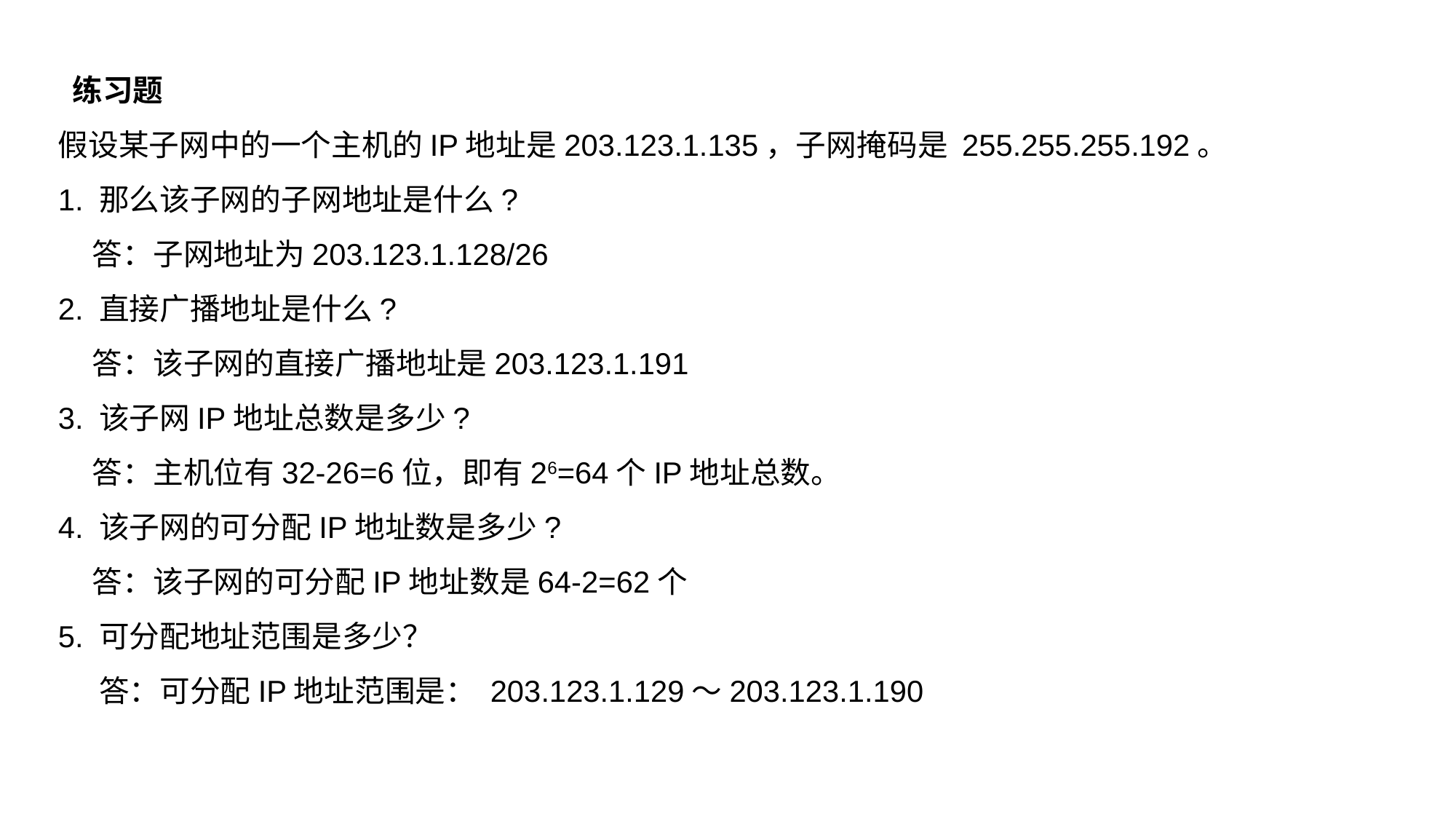

练习题
假设某子网中的一个主机的IP地址是203.123.1.135，子网掩码是 255.255.255.192。
1. 那么该子网的子网地址是什么?
    答：子网地址为203.123.1.128/26
2. 直接广播地址是什么?
    答：该子网的直接广播地址是203.123.1.191
3. 该子网IP地址总数是多少?
    答：主机位有32-26=6位，即有26=64个IP地址总数。
4. 该子网的可分配IP地址数是多少?
    答：该子网的可分配IP地址数是64-2=62个
5. 可分配地址范围是多少？
     答：可分配IP地址范围是： 203.123.1.129〜203.123.1.190